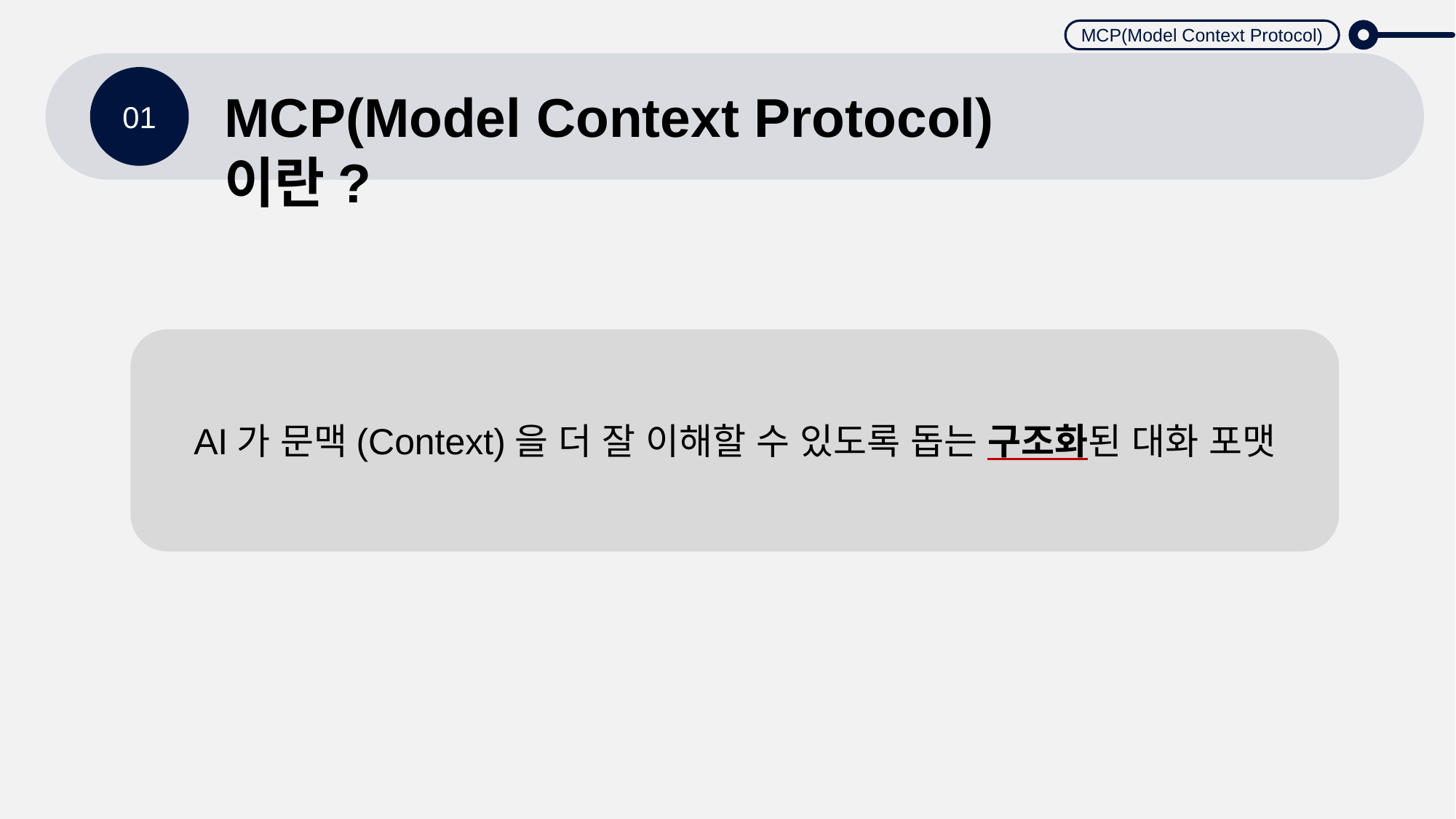

MCP(Model Context Protocol)

01
MCP(Model Context Protocol)이란?
AI가 문맥(Context)을 더 잘 이해할 수 있도록 돕는 구조화된 대화 포맷